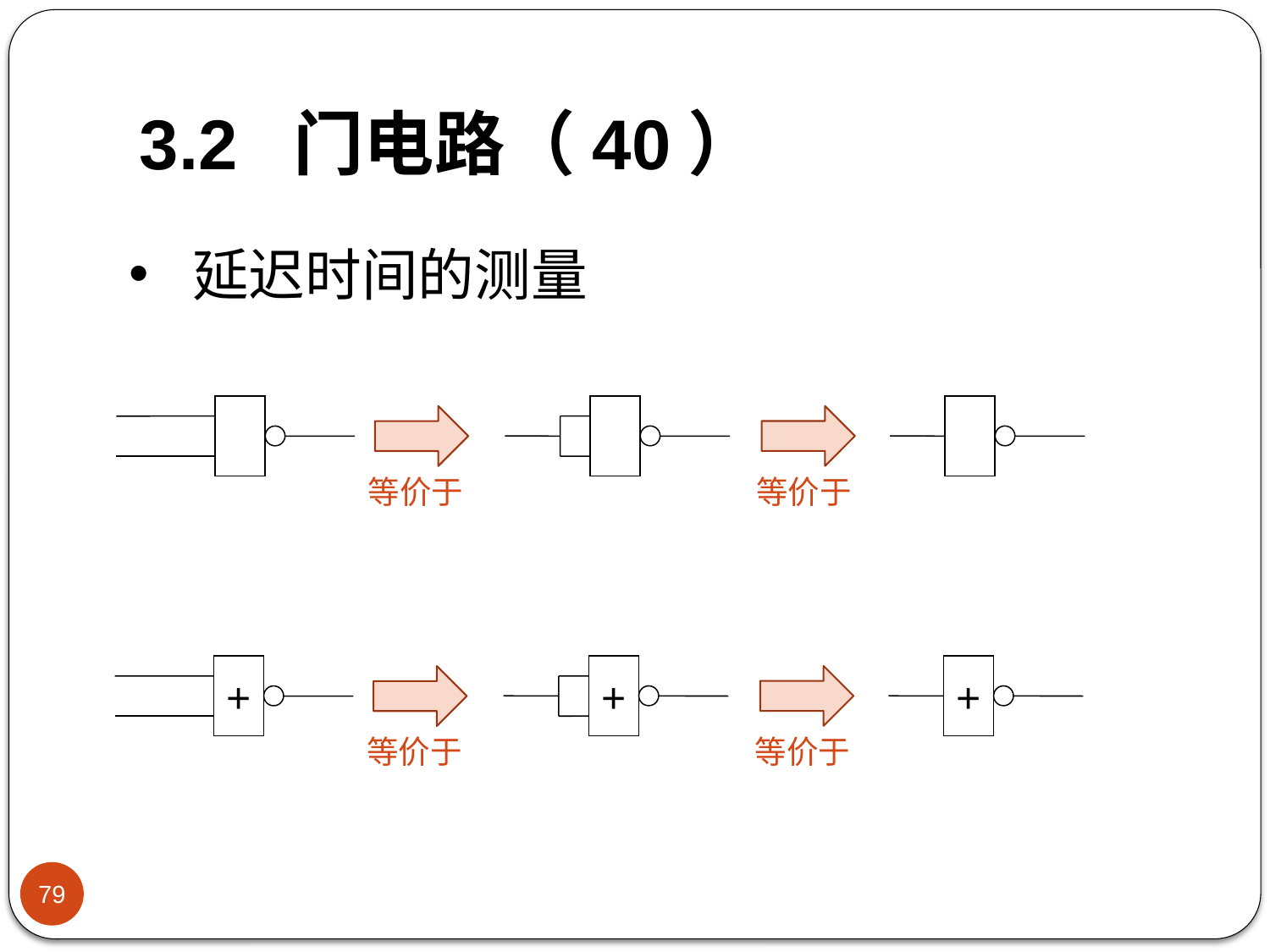

# 3.2  门电路（40）
延迟时间的测量

等价于
等价于
+
+
+

等价于
等价于
79